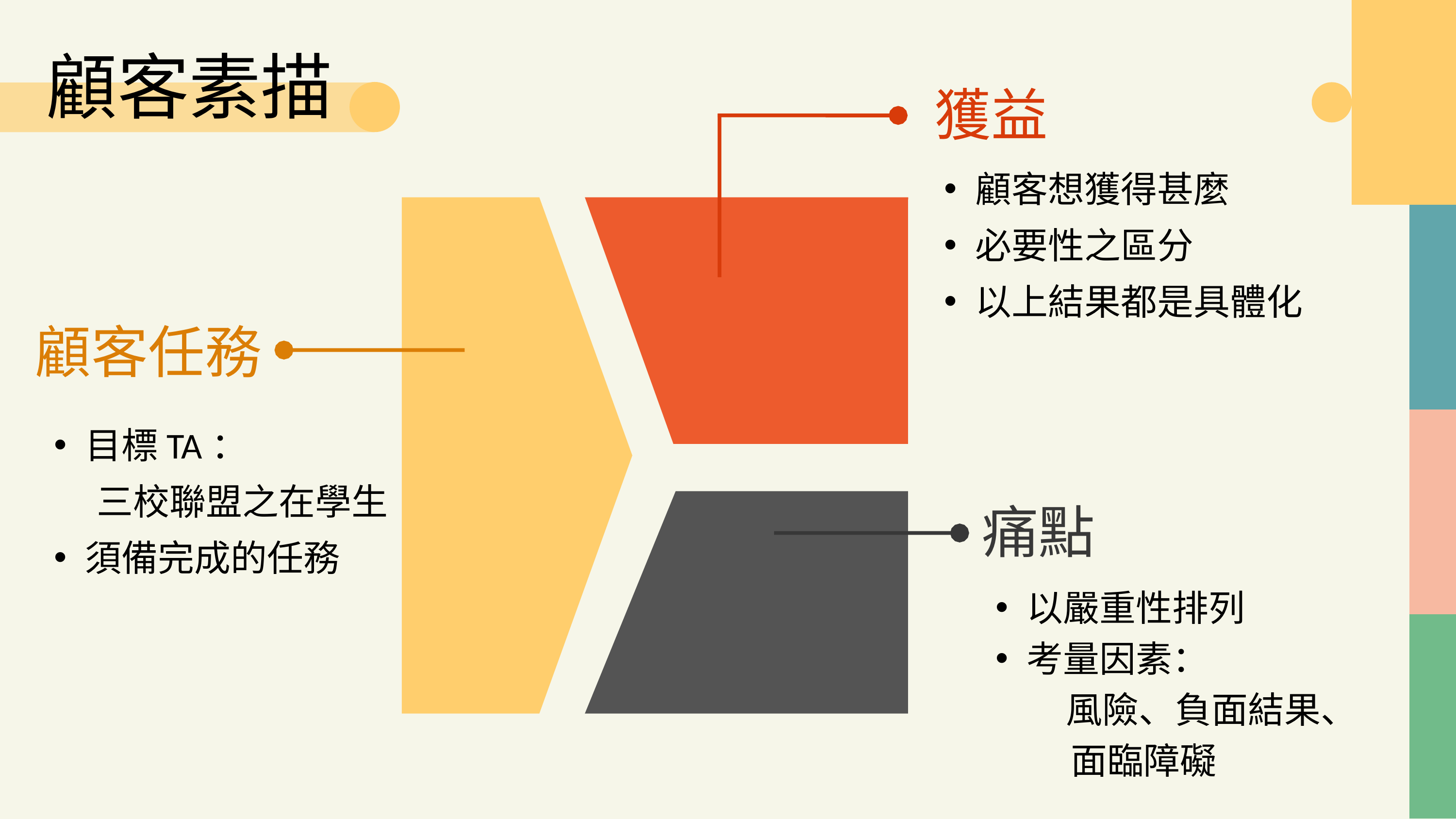

顧客素描
獲益

顧客想獲得甚麼
必要性之區分
以上結果都是具體化

顧客任務

目標TA：
        三校聯盟之在學生
須備完成的任務
痛點

以嚴重性排列
考量因素：
　        風險、負面結果、
            面臨障礙